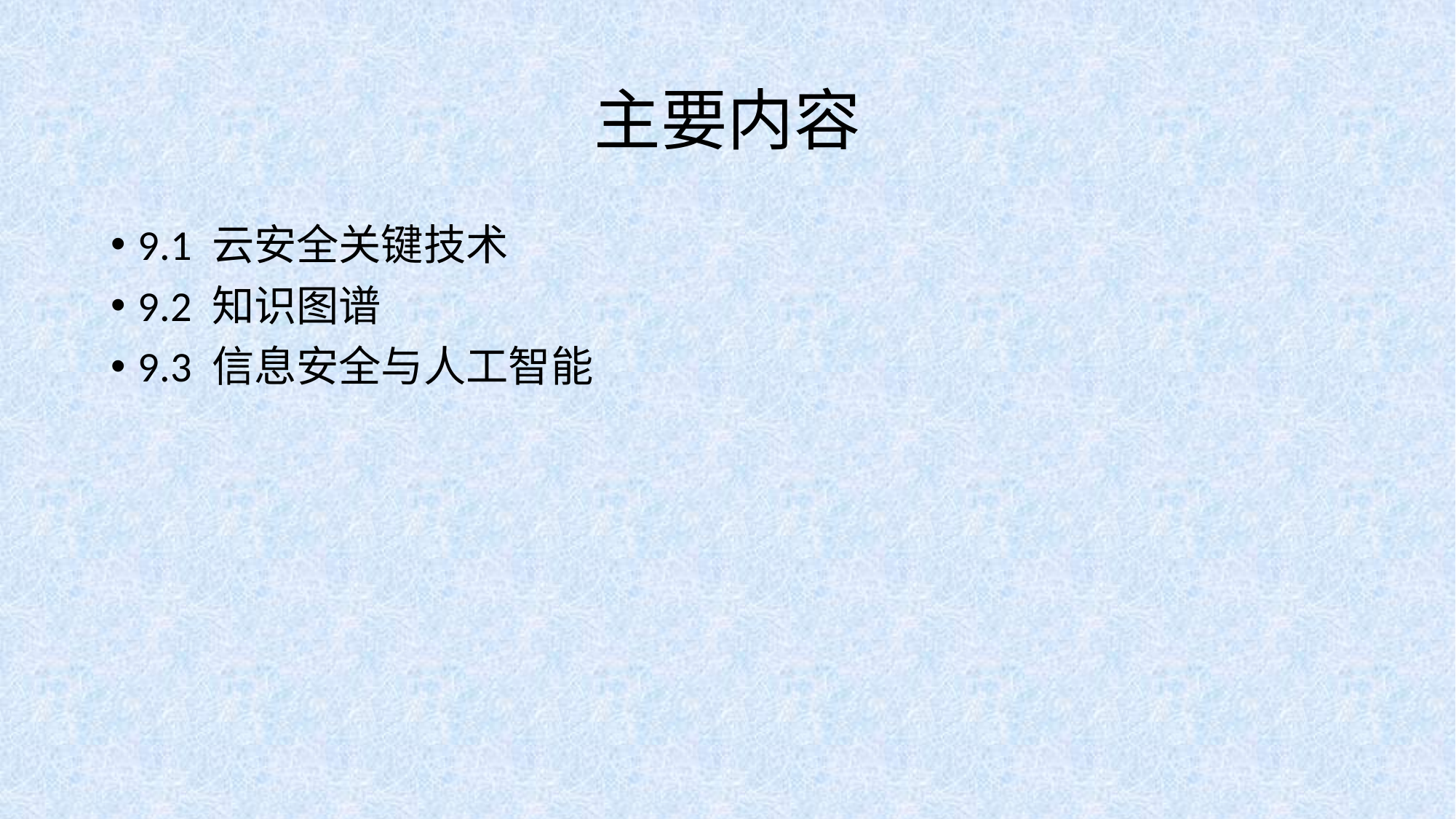

# 主要内容
9.1 云安全关键技术
9.2 知识图谱
9.3 信息安全与人工智能